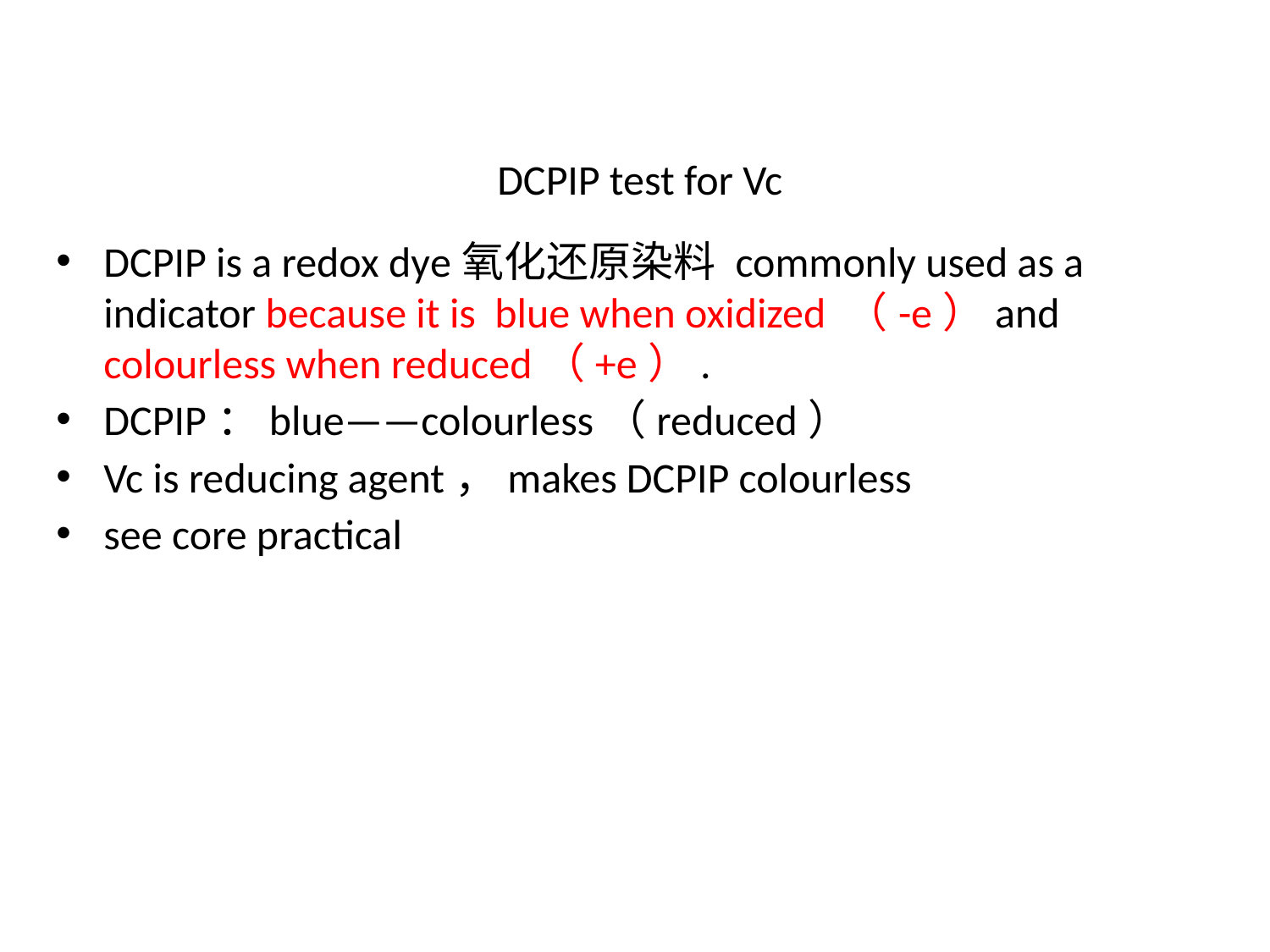

# DCPIP test for Vc
DCPIP is a redox dye氧化还原染料 commonly used as a indicator because it is  blue when oxidized （-e）and colourless when reduced（+e）.
DCPIP：blue——colourless（reduced）
Vc is reducing agent，makes DCPIP colourless
see core practical